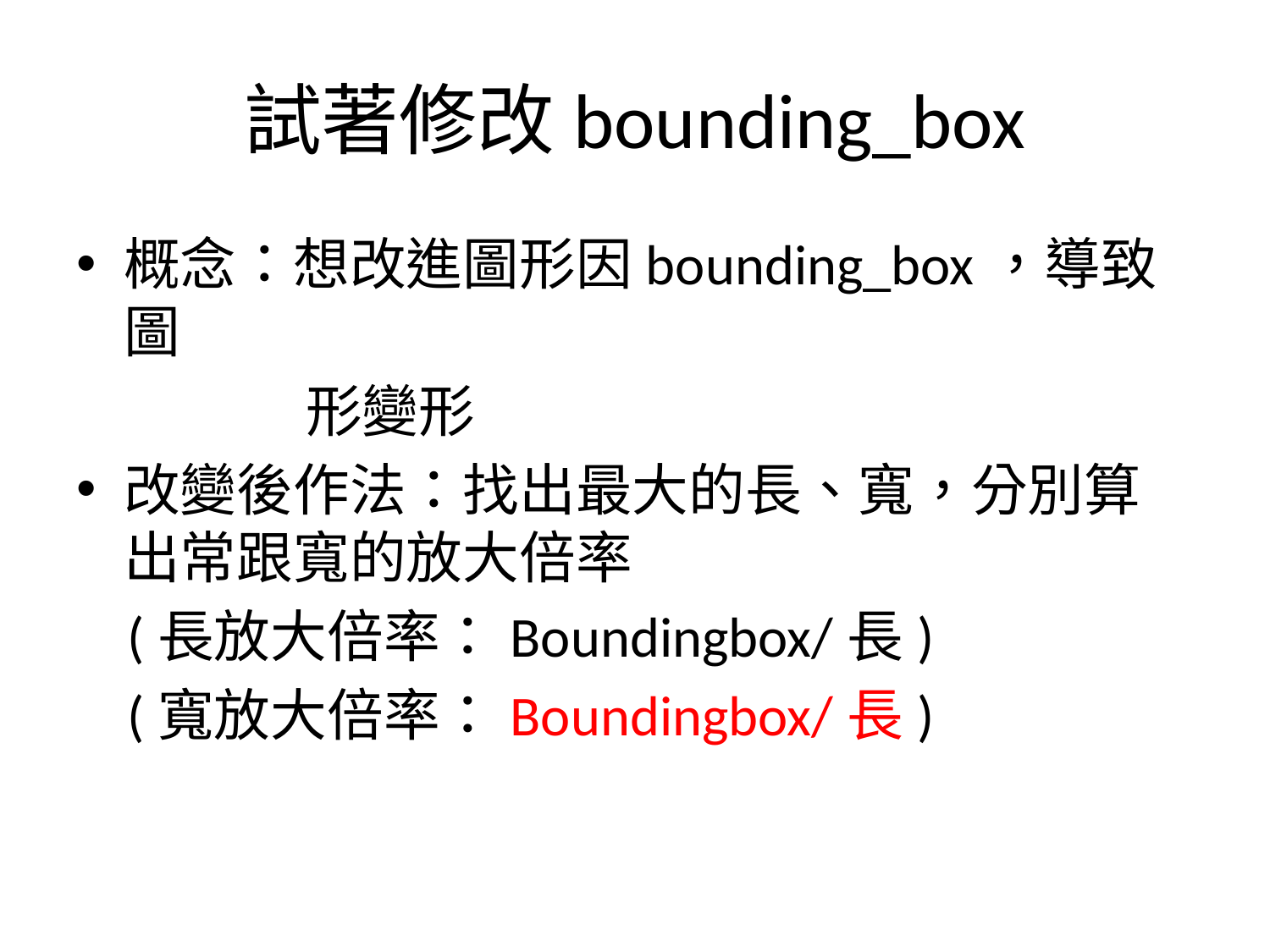

# 試著修改bounding_box
概念：想改進圖形因bounding_box，導致圖
                 形變形
改變後作法：找出最大的長、寬，分別算出常跟寬的放大倍率
    (長放大倍率：Boundingbox/長)
    (寬放大倍率：Boundingbox/長)